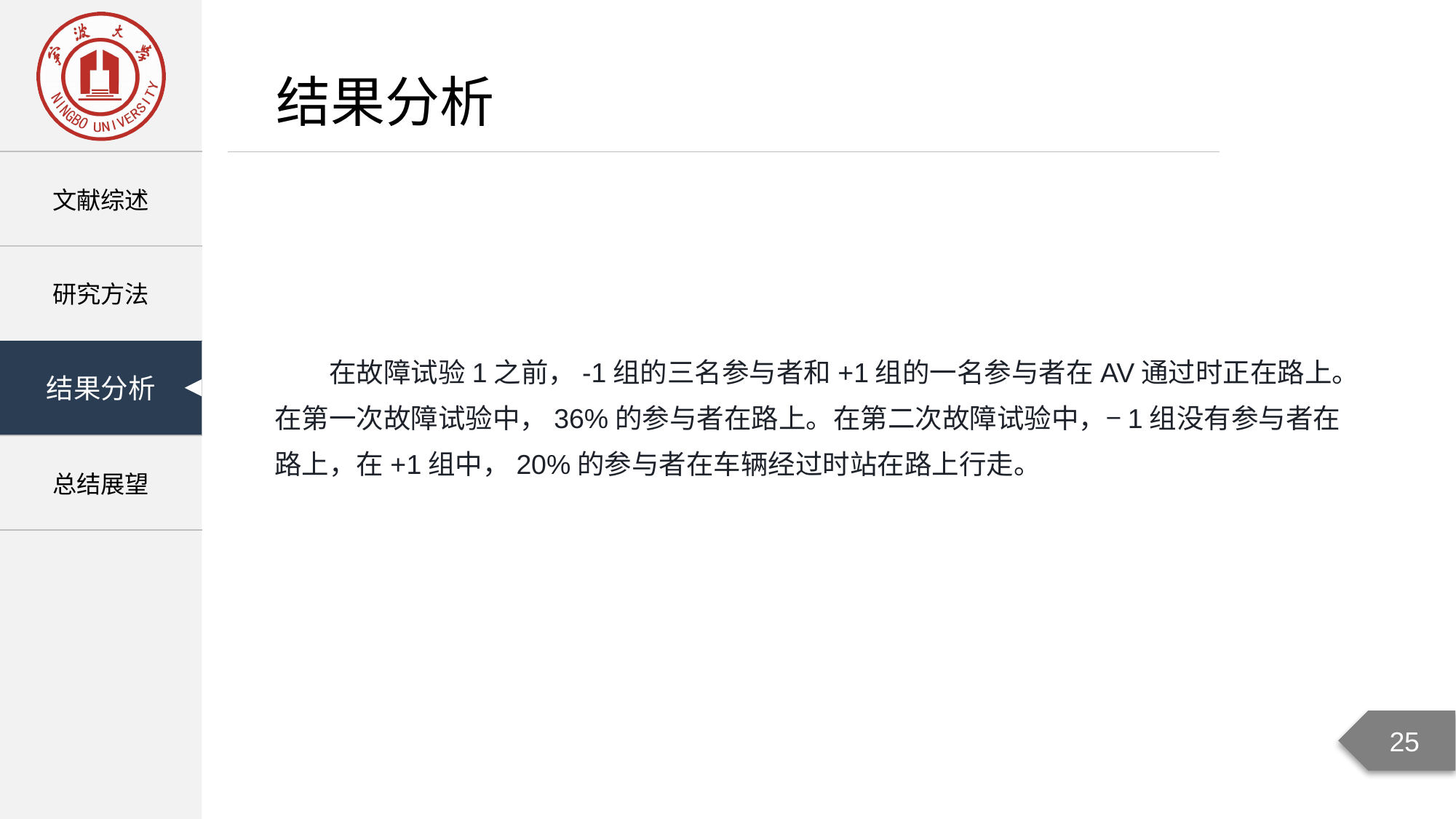

结果分析
在故障试验1之前，-1组的三名参与者和+1组的一名参与者在AV通过时正在路上。在第一次故障试验中，36%的参与者在路上。在第二次故障试验中，−1组没有参与者在路上，在+1组中，20%的参与者在车辆经过时站在路上行走。